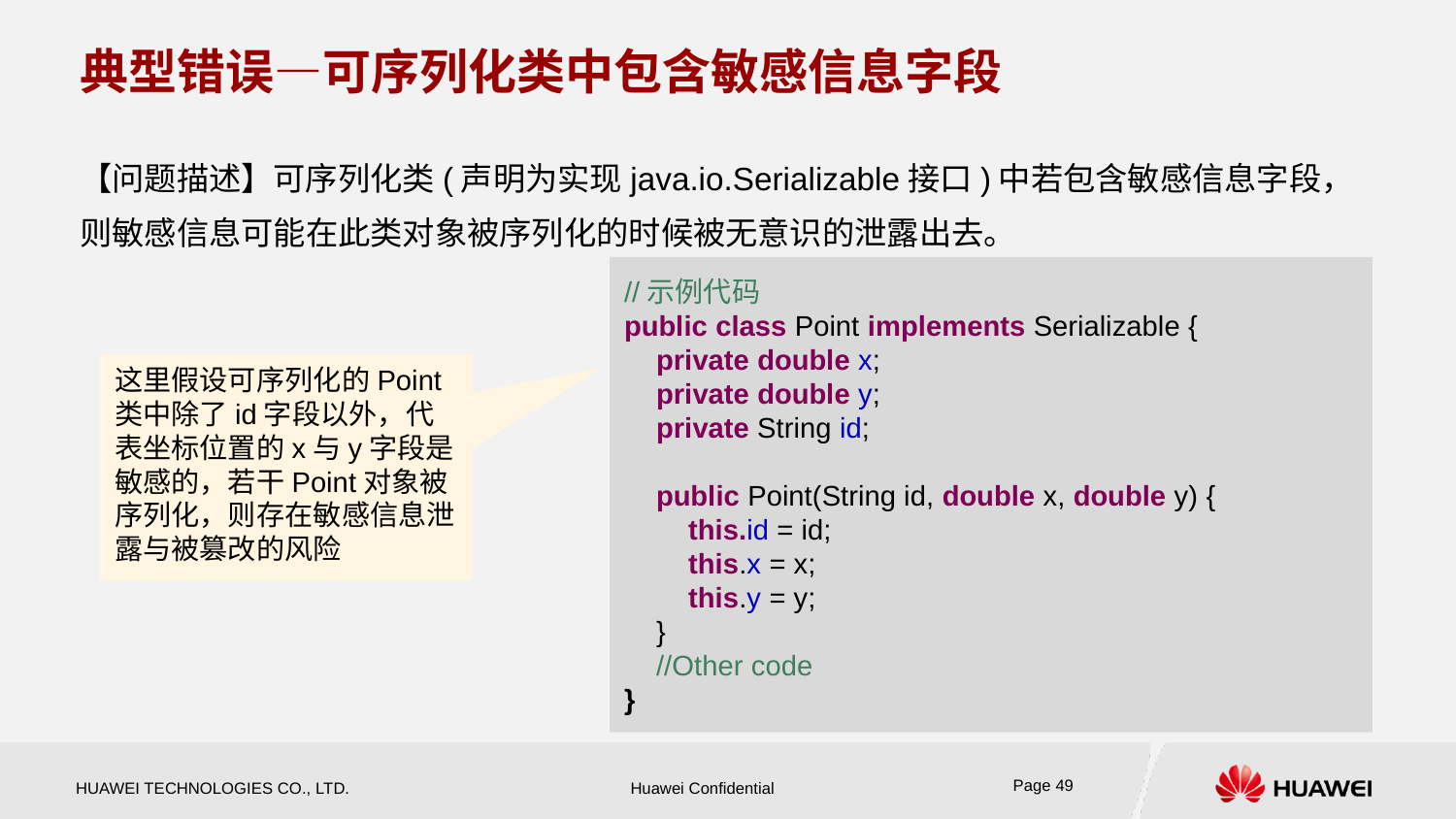

# 典型错误—可序列化类中包含敏感信息字段
【问题描述】可序列化类(声明为实现java.io.Serializable接口)中若包含敏感信息字段，则敏感信息可能在此类对象被序列化的时候被无意识的泄露出去。
//示例代码
public class Point implements Serializable {
    private double x;
    private double y;
    private String id;

    public Point(String id, double x, double y) {
        this.id = id;
        this.x = x;
        this.y = y;
    }
    //Other code
}
这里假设可序列化的Point类中除了id字段以外，代表坐标位置的x与y字段是敏感的，若干Point对象被序列化，则存在敏感信息泄露与被篡改的风险